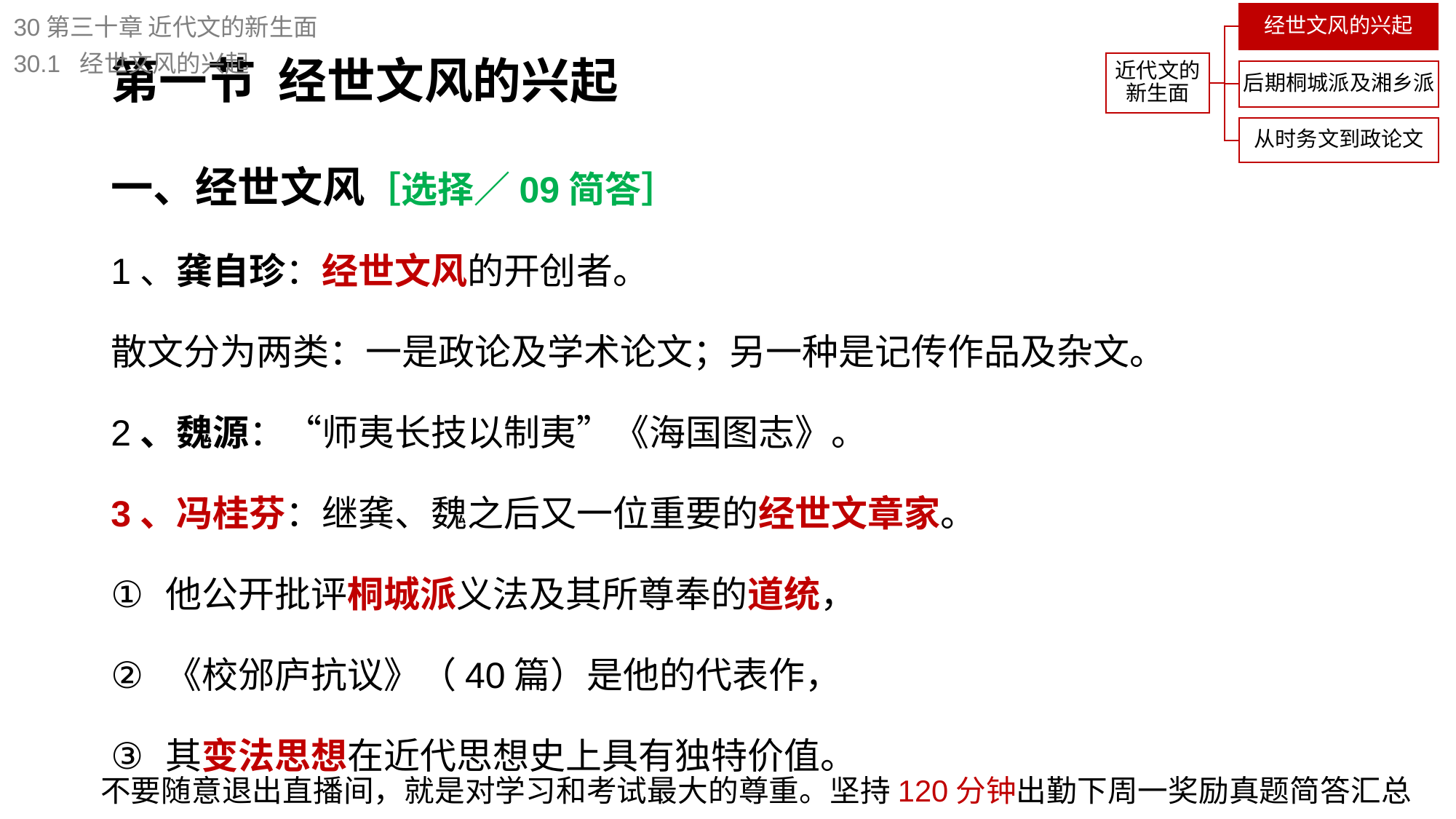

近代文的新生面
经世文风的兴起
后期桐城派及湘乡派
从时务文到政论文
30第三十章 近代文的新生面
30.1  经世文风的兴起
# 第一节  经世文风的兴起
一、经世文风［选择／09简答］
1、龚自珍：经世文风的开创者。
散文分为两类：一是政论及学术论文；另一种是记传作品及杂文。
2、魏源：“师夷长技以制夷”《海国图志》。
3、冯桂芬：继龚、魏之后又一位重要的经世文章家。
他公开批评桐城派义法及其所尊奉的道统，
《校邠庐抗议》（40篇）是他的代表作，
其变法思想在近代思想史上具有独特价值。